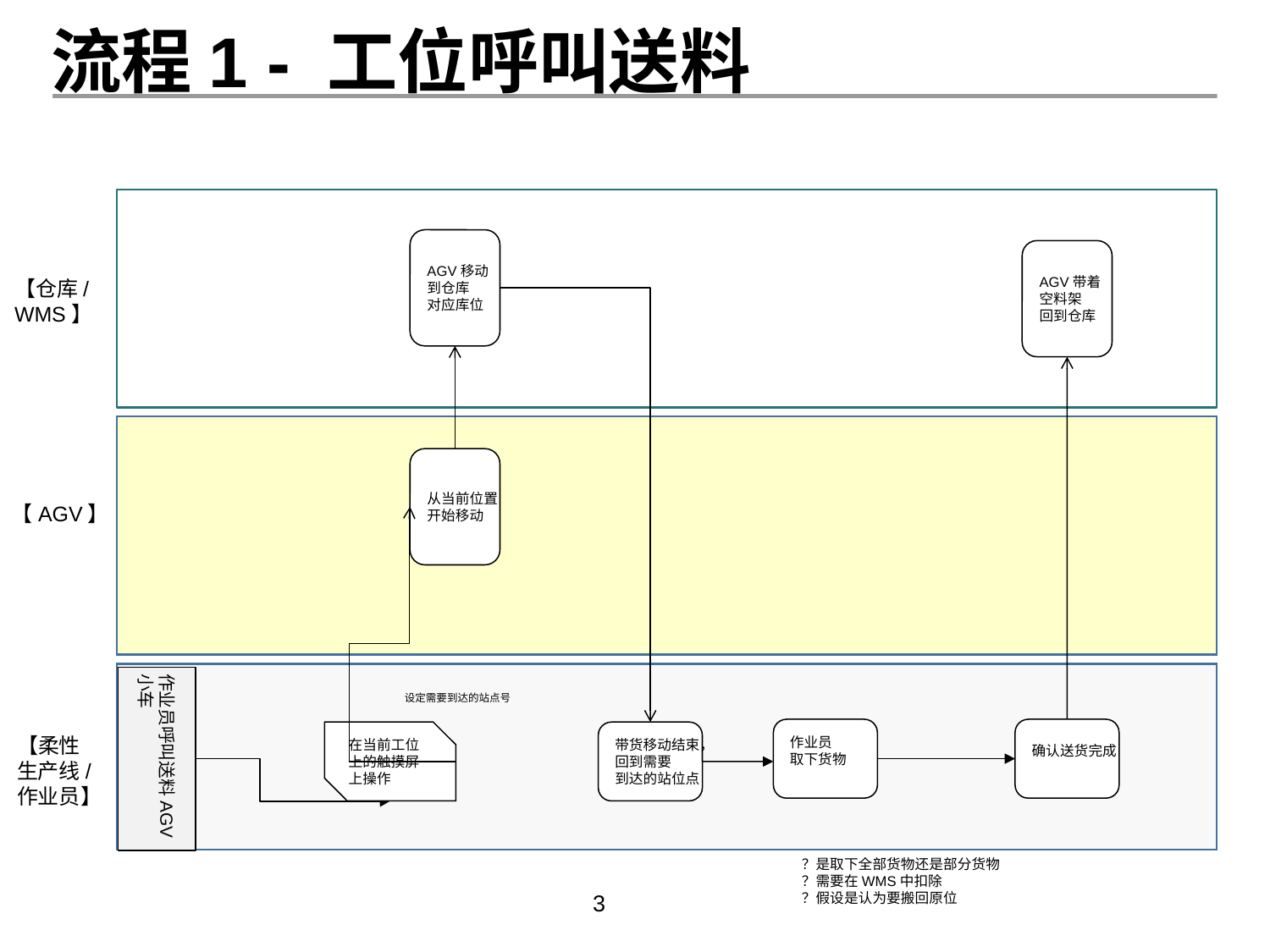

流程1 - 工位呼叫送料
AGV移动
到仓库
对应库位
AGV带着
空料架
回到仓库
从当前位置
开始移动
作业员呼叫送料AGV小车
设定需要到达的站点号
作业员
取下货物

确认送货完成

在当前工位上的触摸屏上操作
带货移动结束，
回到需要
到达的站位点
？是取下全部货物还是部分货物
？需要在WMS中扣除
？假设是认为要搬回原位